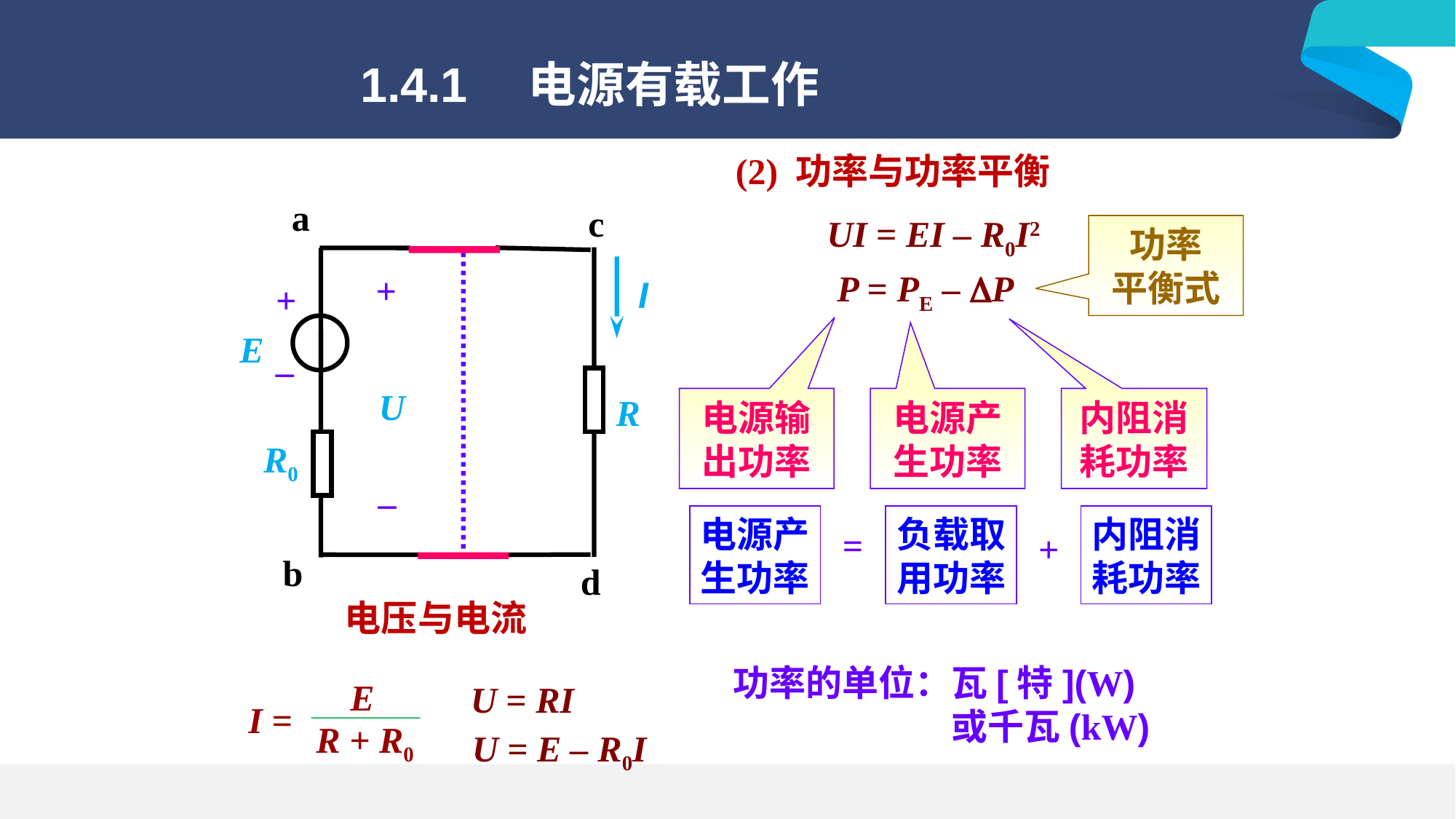

1.4.1　电源有载工作
(2) 功率与功率平衡
a
c
UI = EI – R0I2
功率
平衡式

+
P = PE – ΔP
I
+

E

_
U
R
电源输
出功率
电源产
生功率
内阻消
耗功率

R0

_
电源产
生功率
负载取
用功率
内阻消
耗功率
=
+
b
d

电压与电流
功率的单位：瓦[特](W)
                      或千瓦(kW)
 E
I =
R + R0

U = RI
U = E – R0I